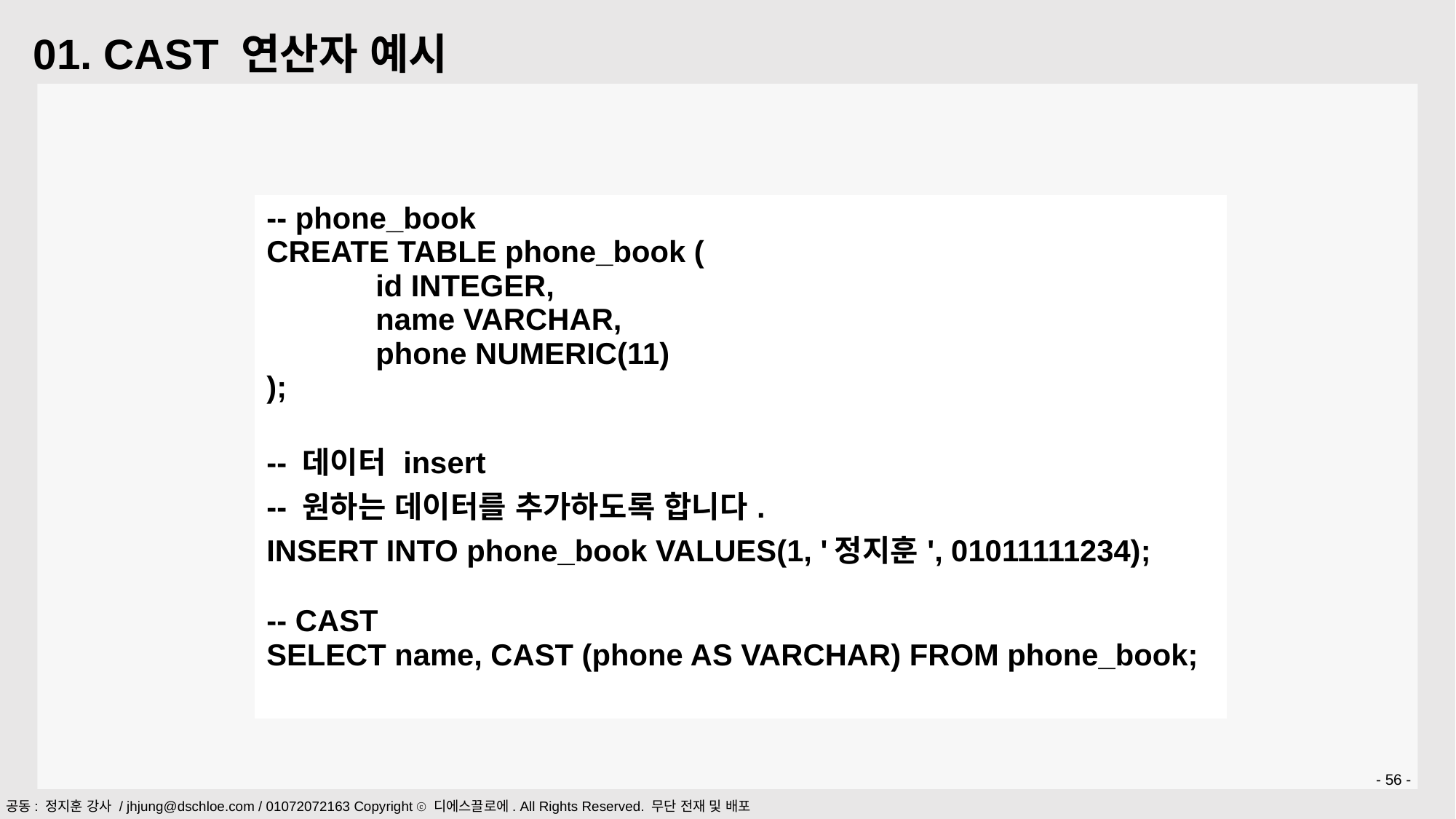

01. CAST 연산자 예시
| -- phone\_book CREATE TABLE phone\_book ( id INTEGER, name VARCHAR, phone NUMERIC(11) ); -- 데이터 insert -- 원하는 데이터를 추가하도록 합니다. INSERT INTO phone\_book VALUES(1, '정지훈', 01011111234); -- CAST SELECT name, CAST (phone AS VARCHAR) FROM phone\_book; |
| --- |
- 56 -